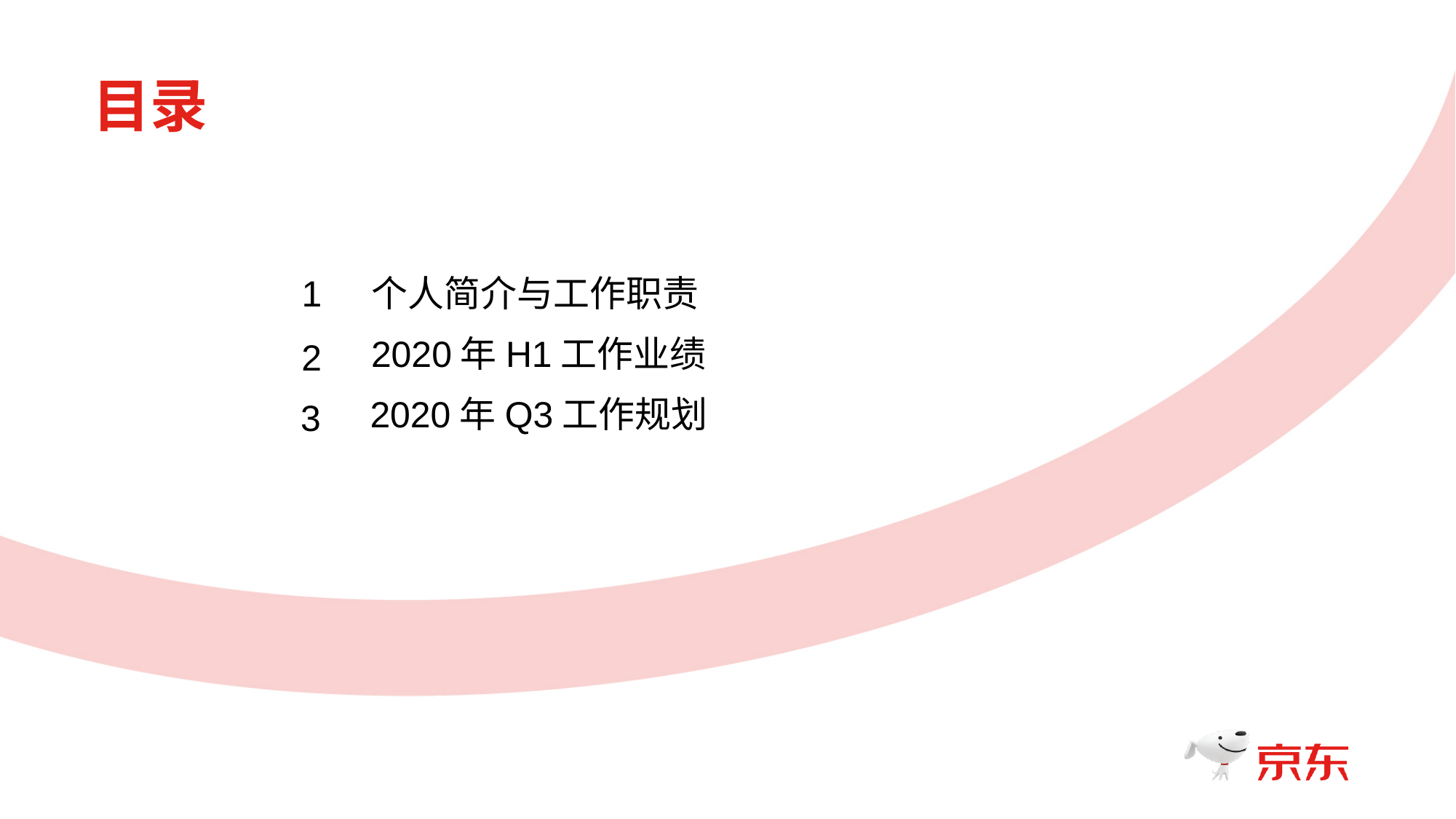

目录
1
个人简介与工作职责

2020年H1工作业绩
2
2020年Q3工作规划
3